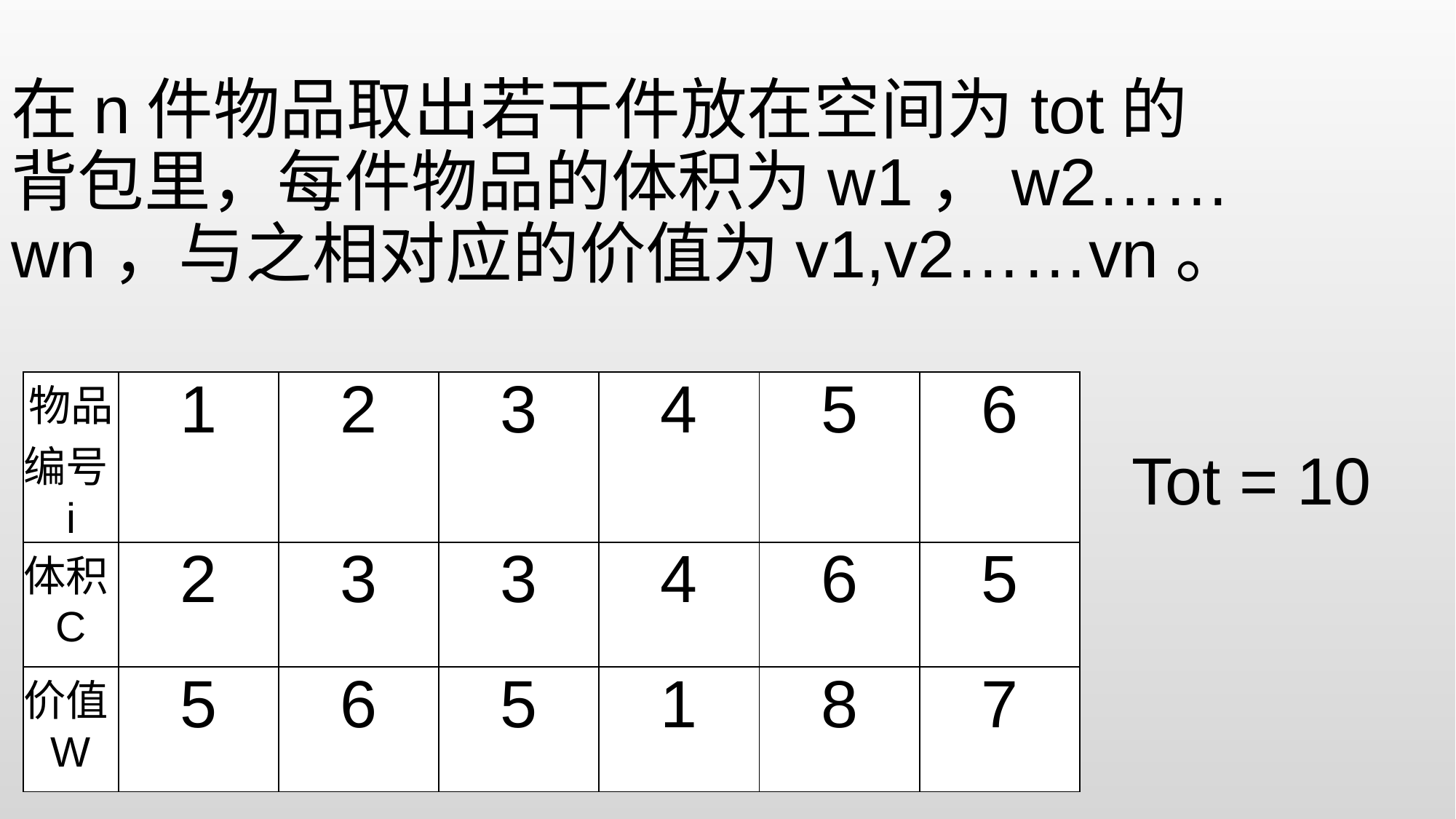

在n件物品取出若干件放在空间为tot的背包里，每件物品的体积为w1，w2……wn，与之相对应的价值为v1,v2……vn。

| 物品 编号i | 1 | 2 | 3 | 4 | 5 | 6 |
| --- | --- | --- | --- | --- | --- | --- |
| 体积C | 2 | 3 | 3 | 4 | 6 | 5 |
| 价值W | 5 | 6 | 5 | 1 | 8 | 7 |
Tot = 10